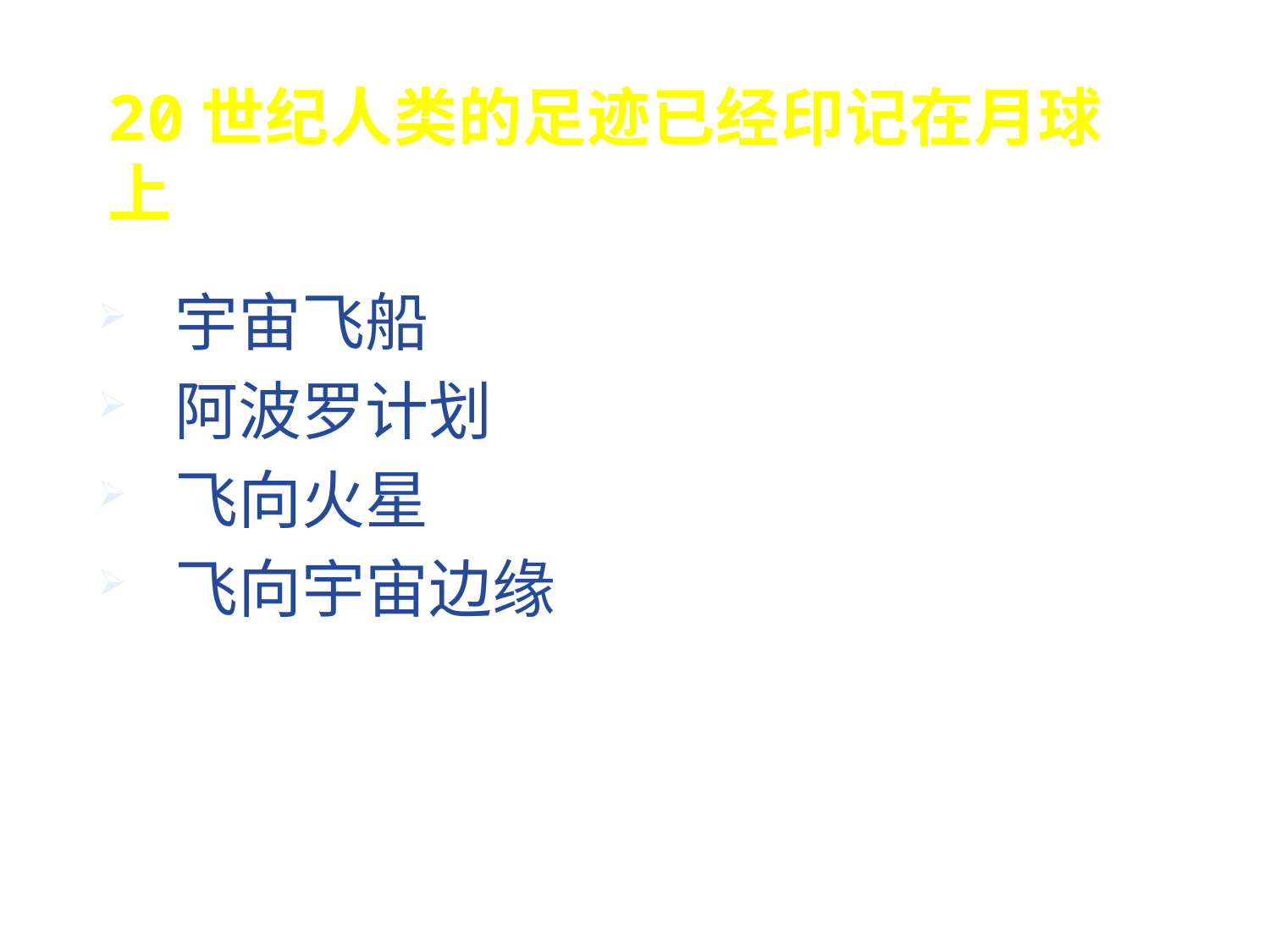

# 20世纪人类的足迹已经印记在月球上
 宇宙飞船
 阿波罗计划
 飞向火星
 飞向宇宙边缘